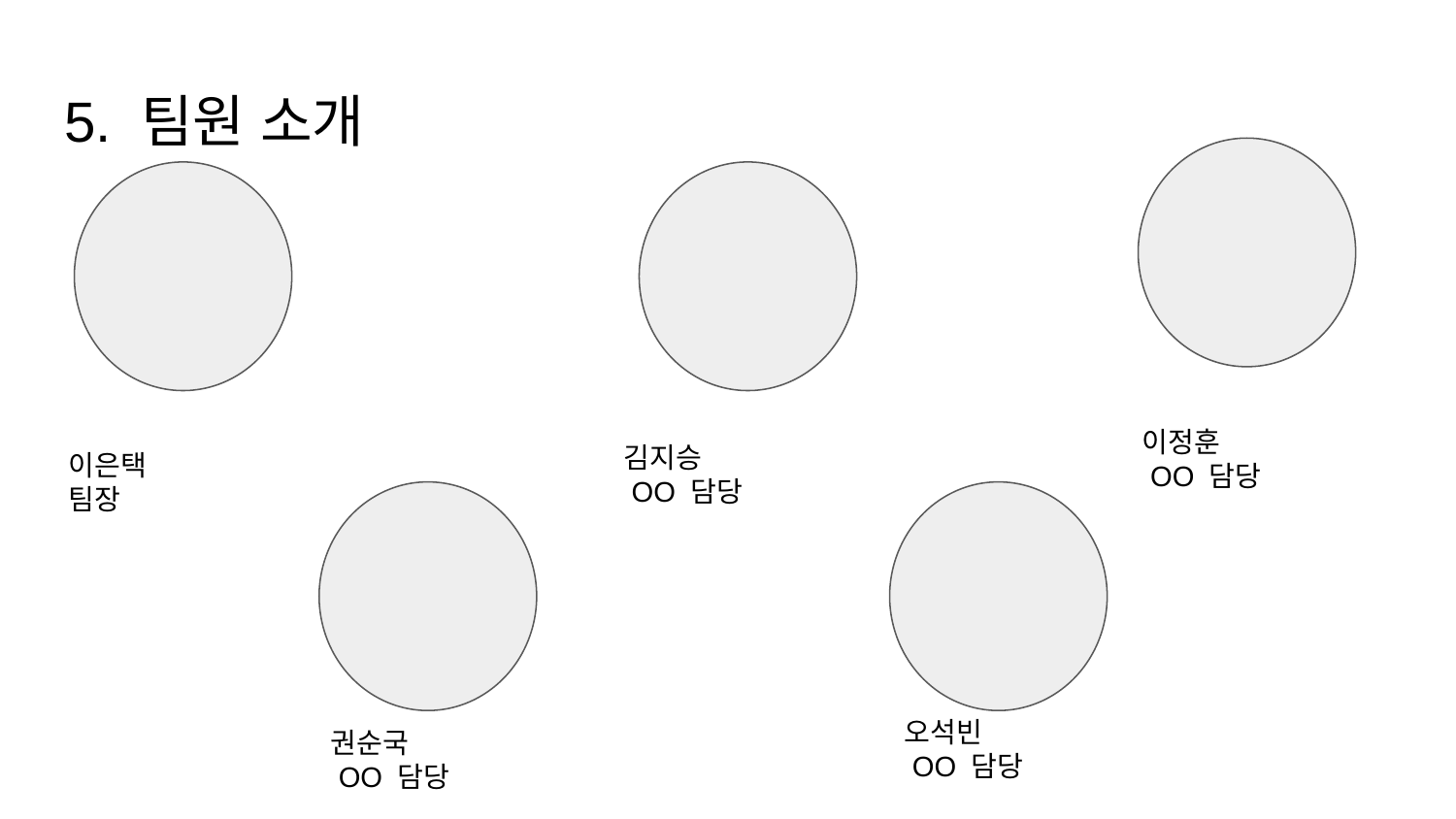

# 5. 팀원 소개

이정훈
 OO 담당
김지승
 OO 담당
이은택
팀장

오석빈
 OO 담당
권순국
 OO 담당